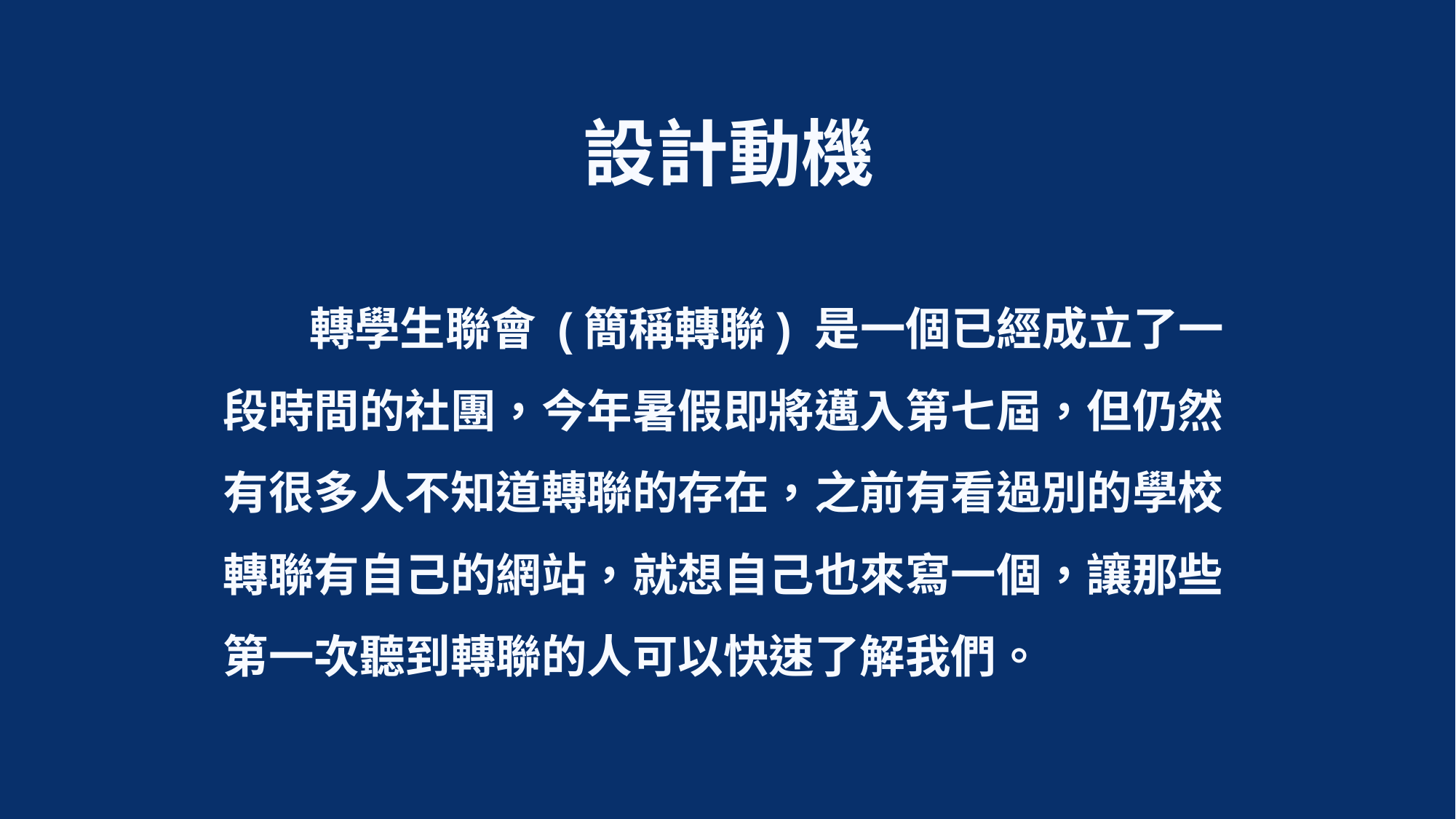

設計動機
轉學生聯會 (簡稱轉聯) 是一個已經成立了一段時間的社團，今年暑假即將邁入第七屆，但仍然有很多人不知道轉聯的存在，之前有看過別的學校轉聯有自己的網站，就想自己也來寫一個，讓那些第一次聽到轉聯的人可以快速了解我們。